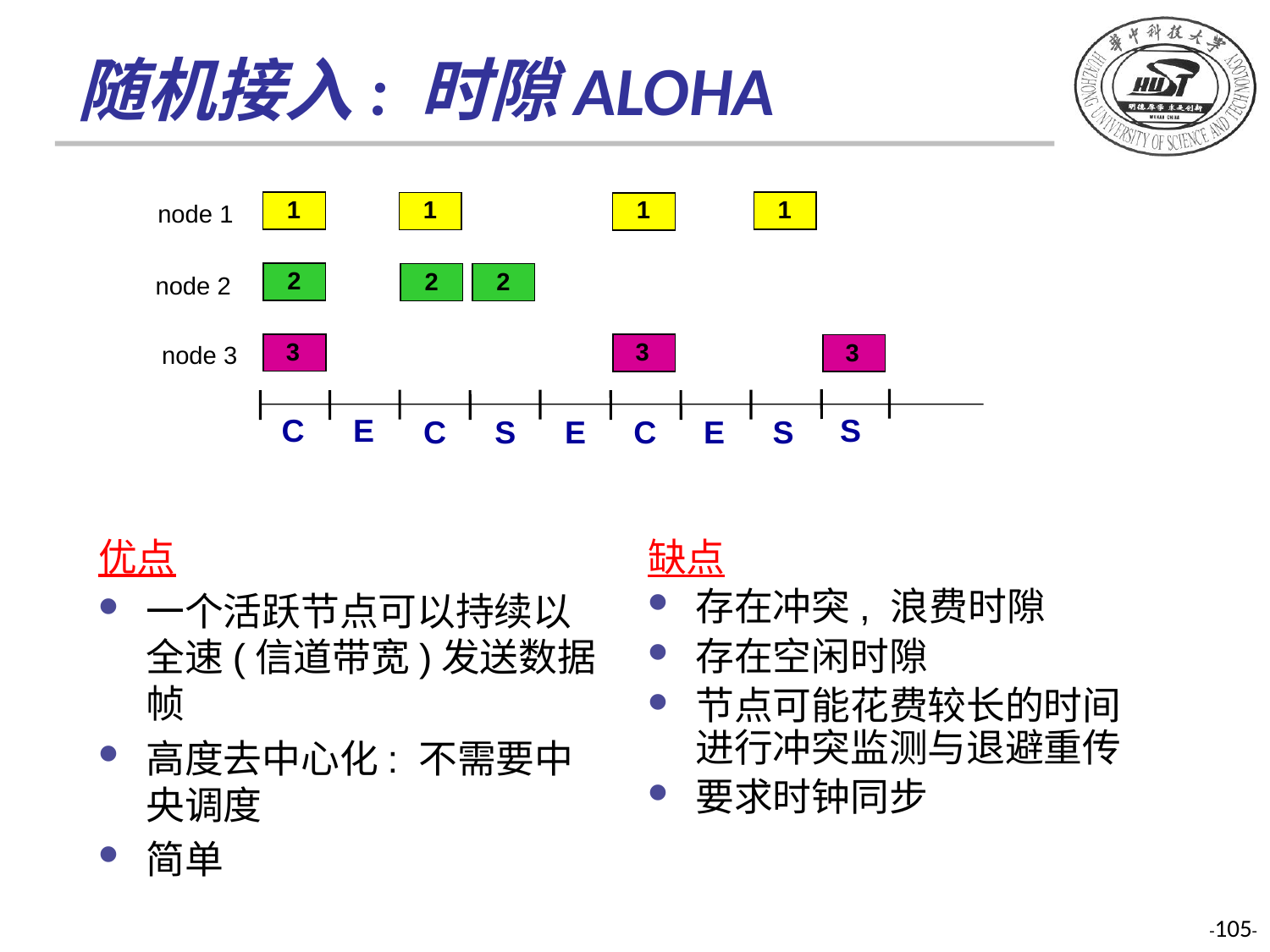

# 随机接入: 时隙ALOHA
1

1

1

1

node 1
2

2

2

node 2
3

3

3

node 3

C
E
S
C
S
E
C
E
S
优点
一个活跃节点可以持续以全速(信道带宽)发送数据帧
高度去中心化: 不需要中央调度
简单

缺点
存在冲突, 浪费时隙
存在空闲时隙
节点可能花费较长的时间进行冲突监测与退避重传
要求时钟同步
-105-